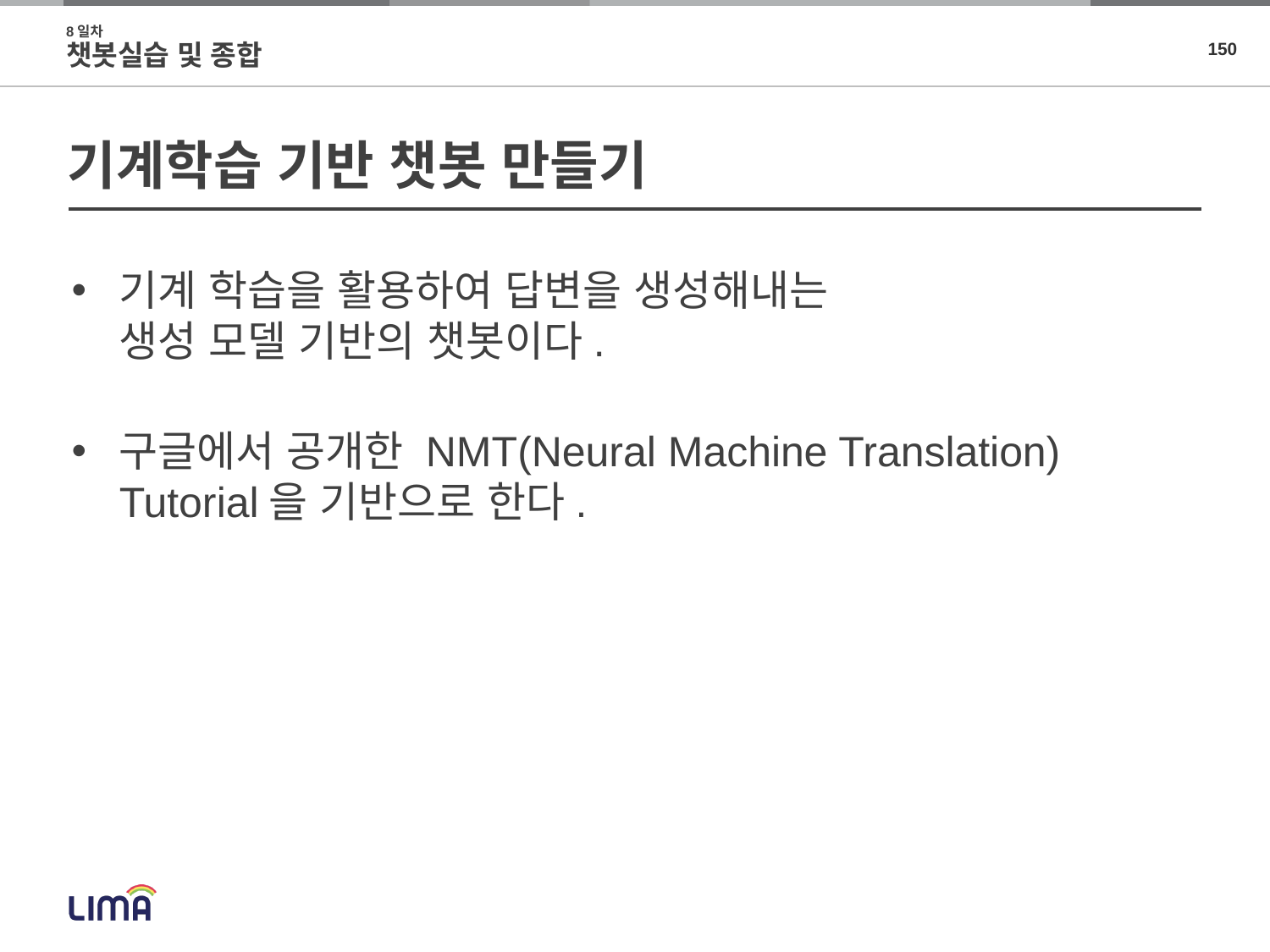

8일차
챗봇실습 및 종합
# 기계학습 기반 챗봇 만들기
기계 학습을 활용하여 답변을 생성해내는
생성 모델 기반의 챗봇이다.
구글에서 공개한 NMT(Neural Machine Translation) Tutorial을 기반으로 한다.